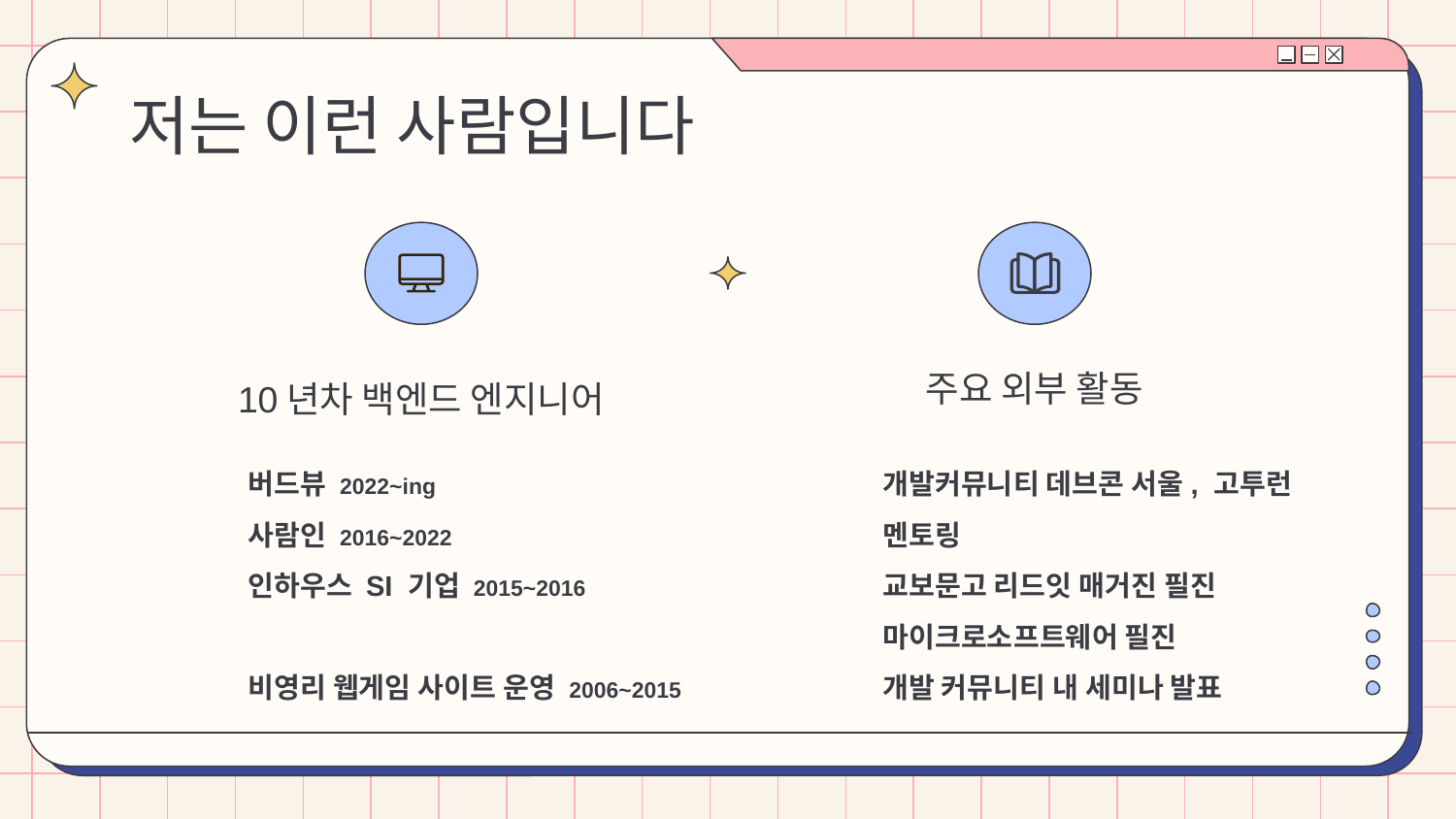

# 저는 이런 사람입니다

주요 외부 활동
10년차 백엔드 엔지니어
버드뷰 2022~ing
사람인 2016~2022
인하우스 SI 기업 2015~2016

비영리 웹게임 사이트 운영 2006~2015
개발커뮤니티 데브콘 서울, 고투런 멘토링
교보문고 리드잇 매거진 필진
마이크로소프트웨어 필진
개발 커뮤니티 내 세미나 발표